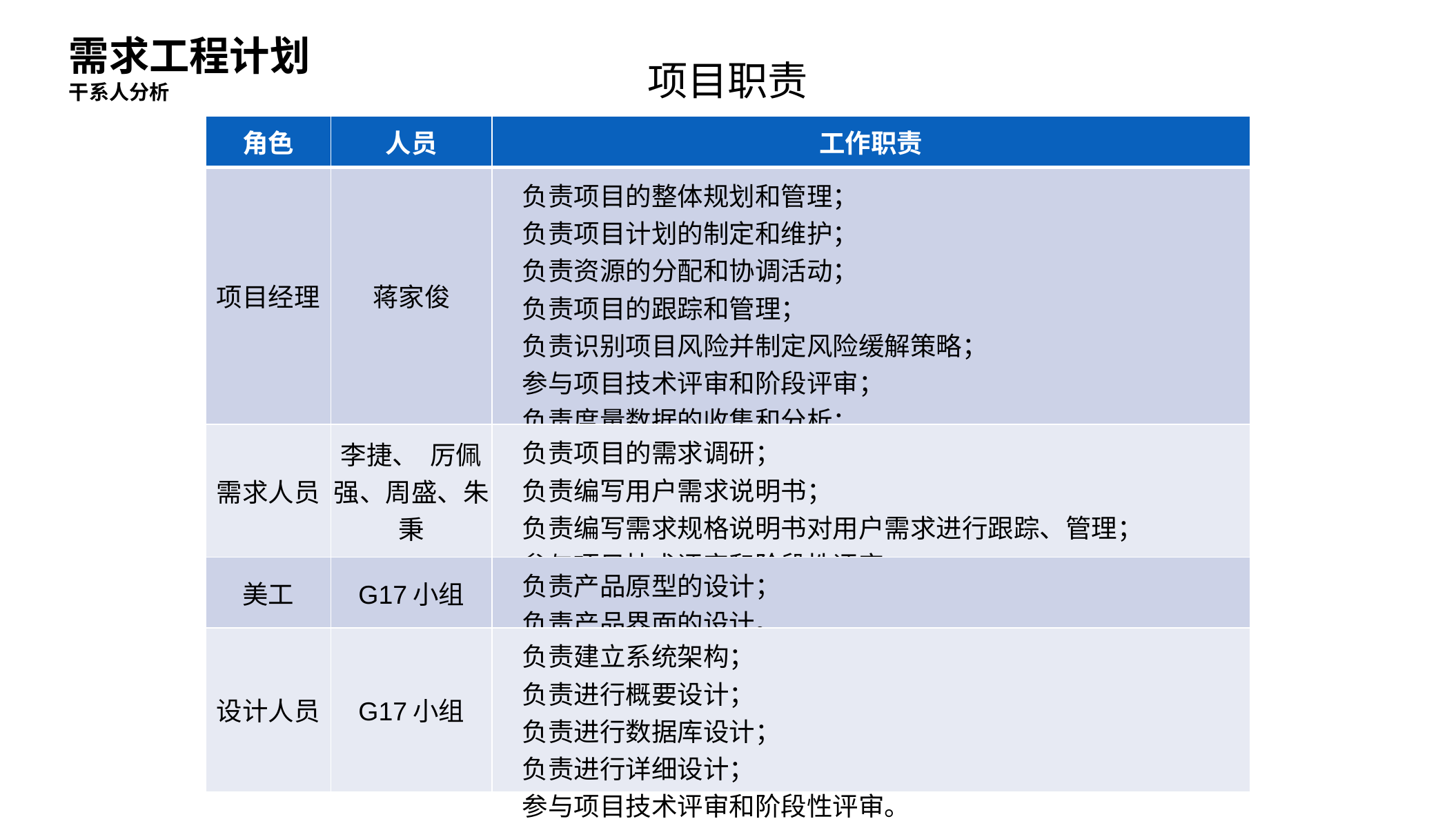

需求工程计划
项目职责
干系人分析
| 角色 | 人员 | 工作职责 |
| --- | --- | --- |
| 项目经理 | 蒋家俊 | 负责项目的整体规划和管理； 负责项目计划的制定和维护； 负责资源的分配和协调活动； 负责项目的跟踪和管理； 负责识别项目风险并制定风险缓解策略； 参与项目技术评审和阶段评审； 负责度量数据的收集和分析； 对项目工作产品的最终质量负责。 |
| 需求人员 | 李捷、 厉佩强、周盛、朱秉 | 负责项目的需求调研； 负责编写用户需求说明书； 负责编写需求规格说明书对用户需求进行跟踪、管理； 参与项目技术评审和阶段性评审。 |
| 美工 | G17小组 | 负责产品原型的设计； 负责产品界面的设计。 |
| 设计人员 | G17小组 | 负责建立系统架构； 负责进行概要设计； 负责进行数据库设计； 负责进行详细设计； 参与项目技术评审和阶段性评审。 |